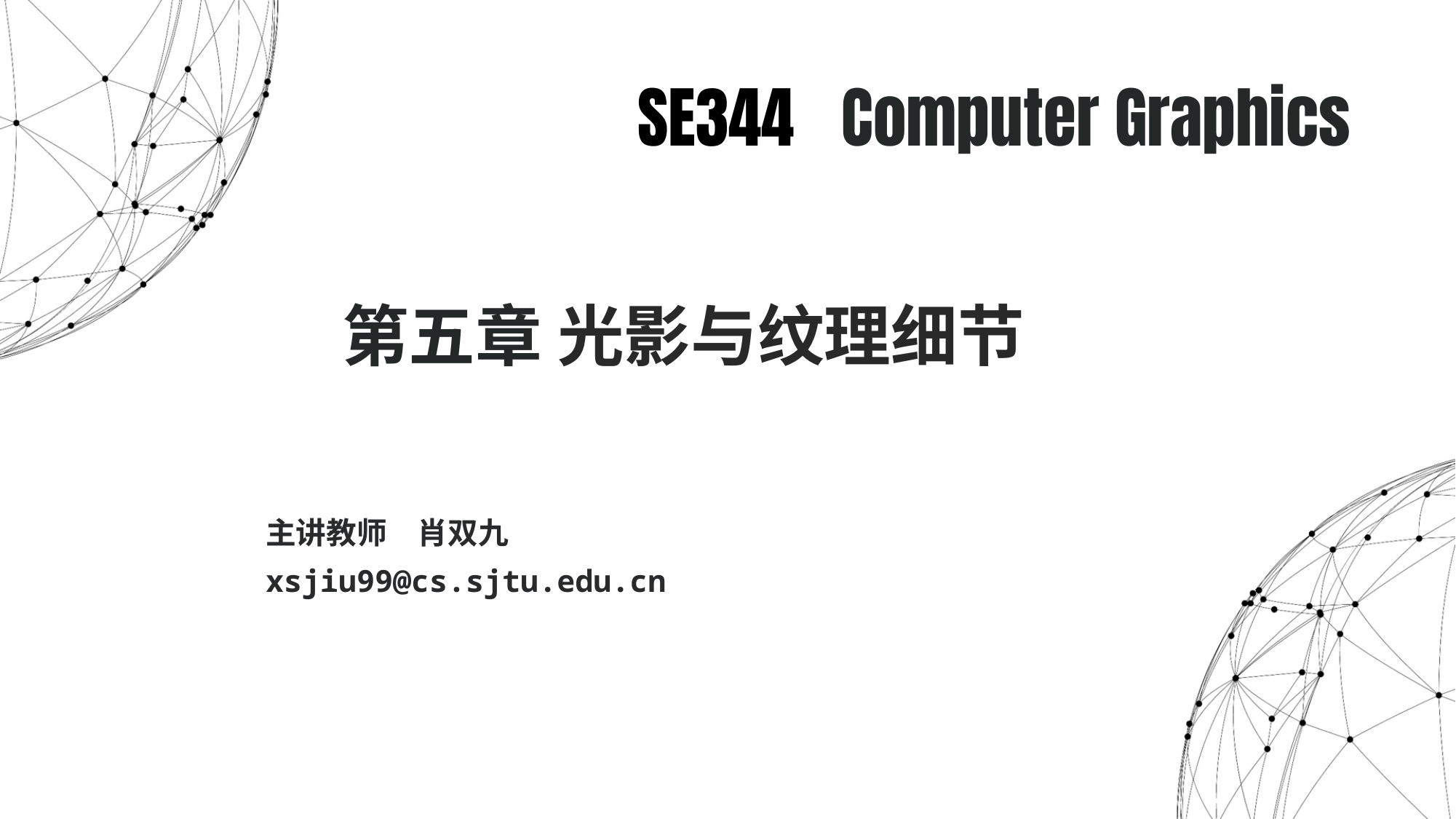

SE344   Computer Graphics
    第五章 光影与纹理细节

主讲教师　肖双九
xsjiu99@cs.sjtu.edu.cn